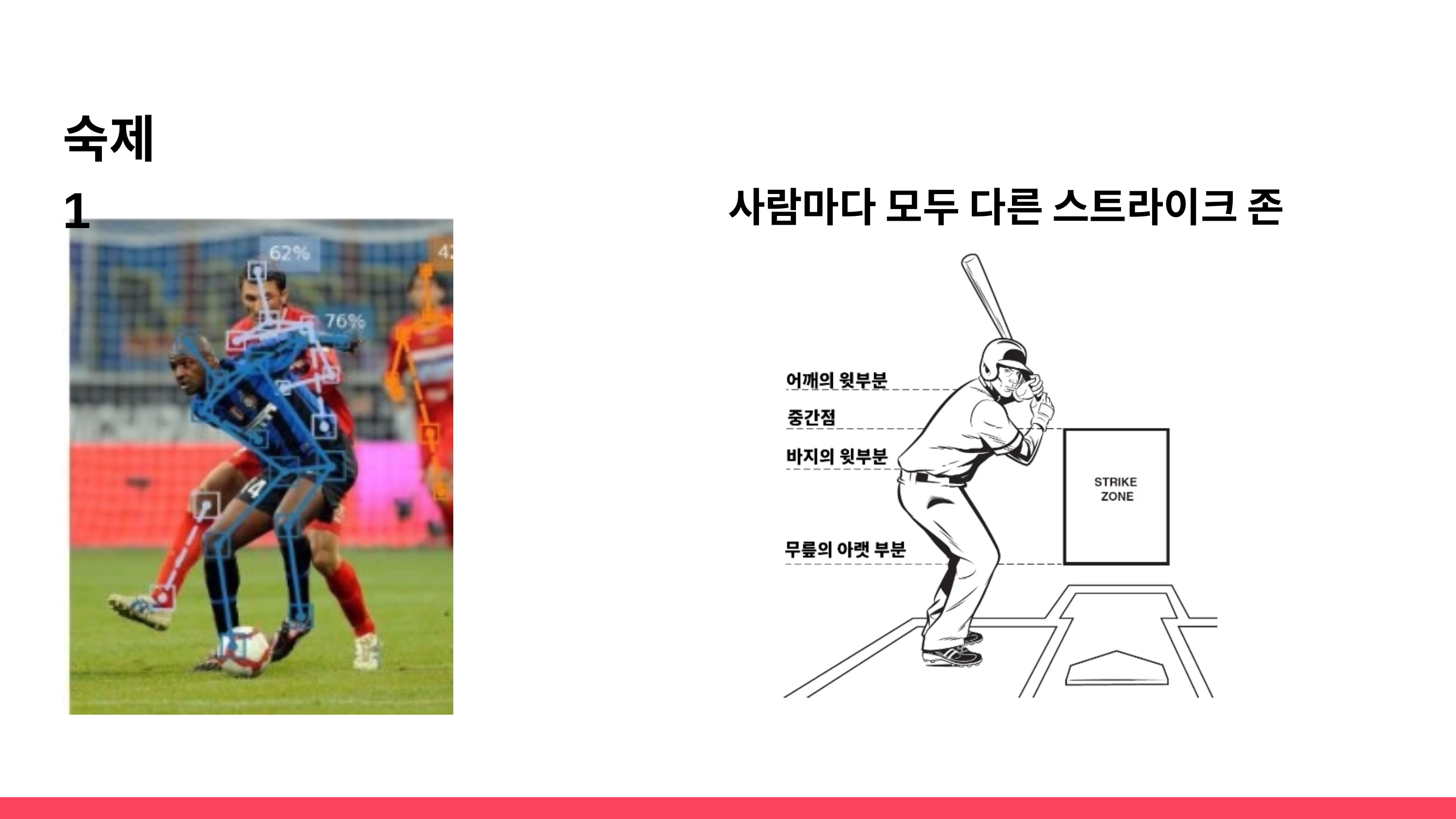

숙제 1
사람마다 모두 다른 스트라이크 존